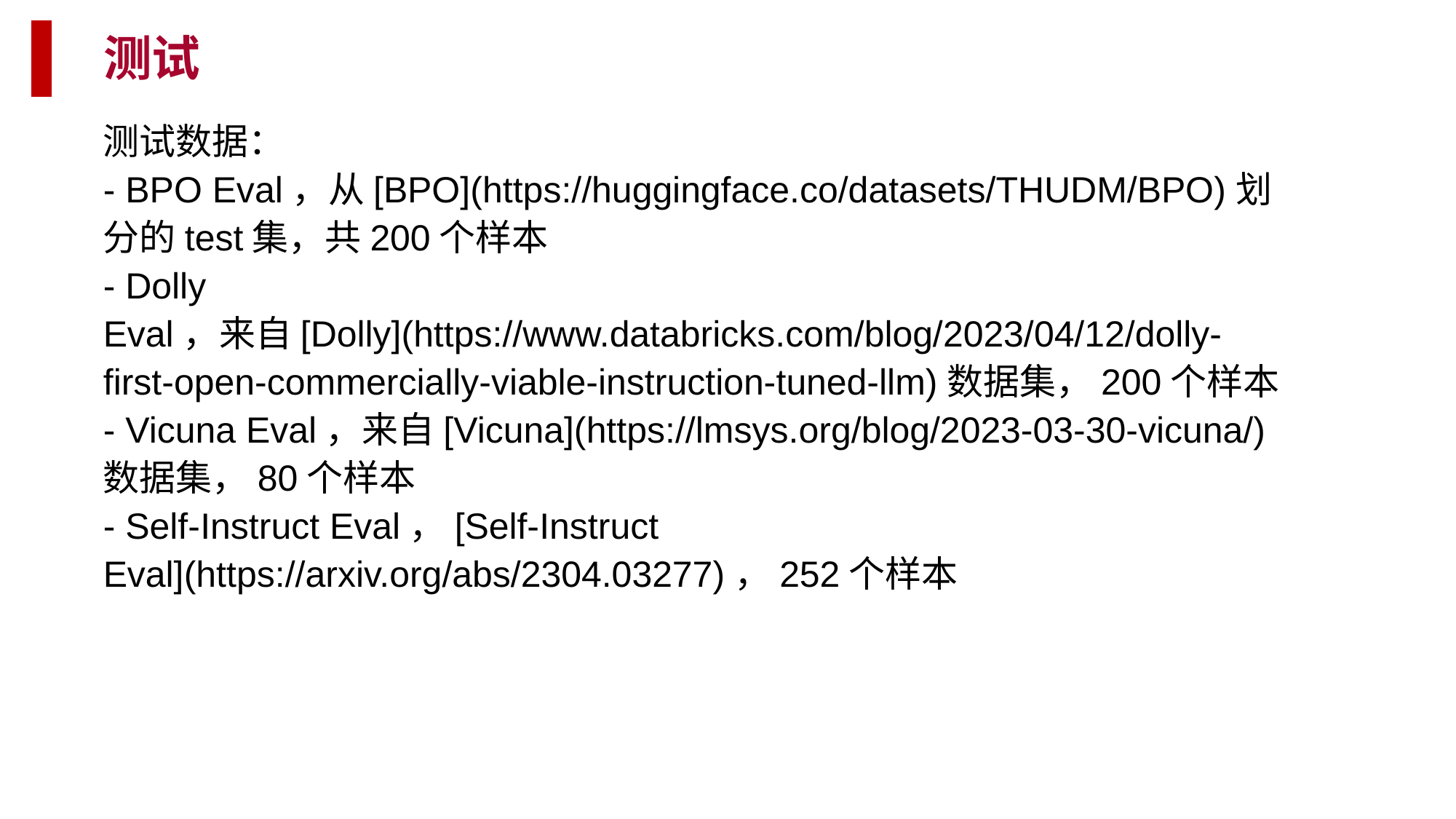

测试
测试数据：
- BPO Eval，从[BPO](https://huggingface.co/datasets/THUDM/BPO)划分的test集，共200个样本
- Dolly Eval，来自[Dolly](https://www.databricks.com/blog/2023/04/12/dolly-first-open-commercially-viable-instruction-tuned-llm)数据集，200个样本
- Vicuna Eval，来自[Vicuna](https://lmsys.org/blog/2023-03-30-vicuna/)数据集，80个样本
- Self-Instruct Eval，[Self-Instruct Eval](https://arxiv.org/abs/2304.03277)，252个样本